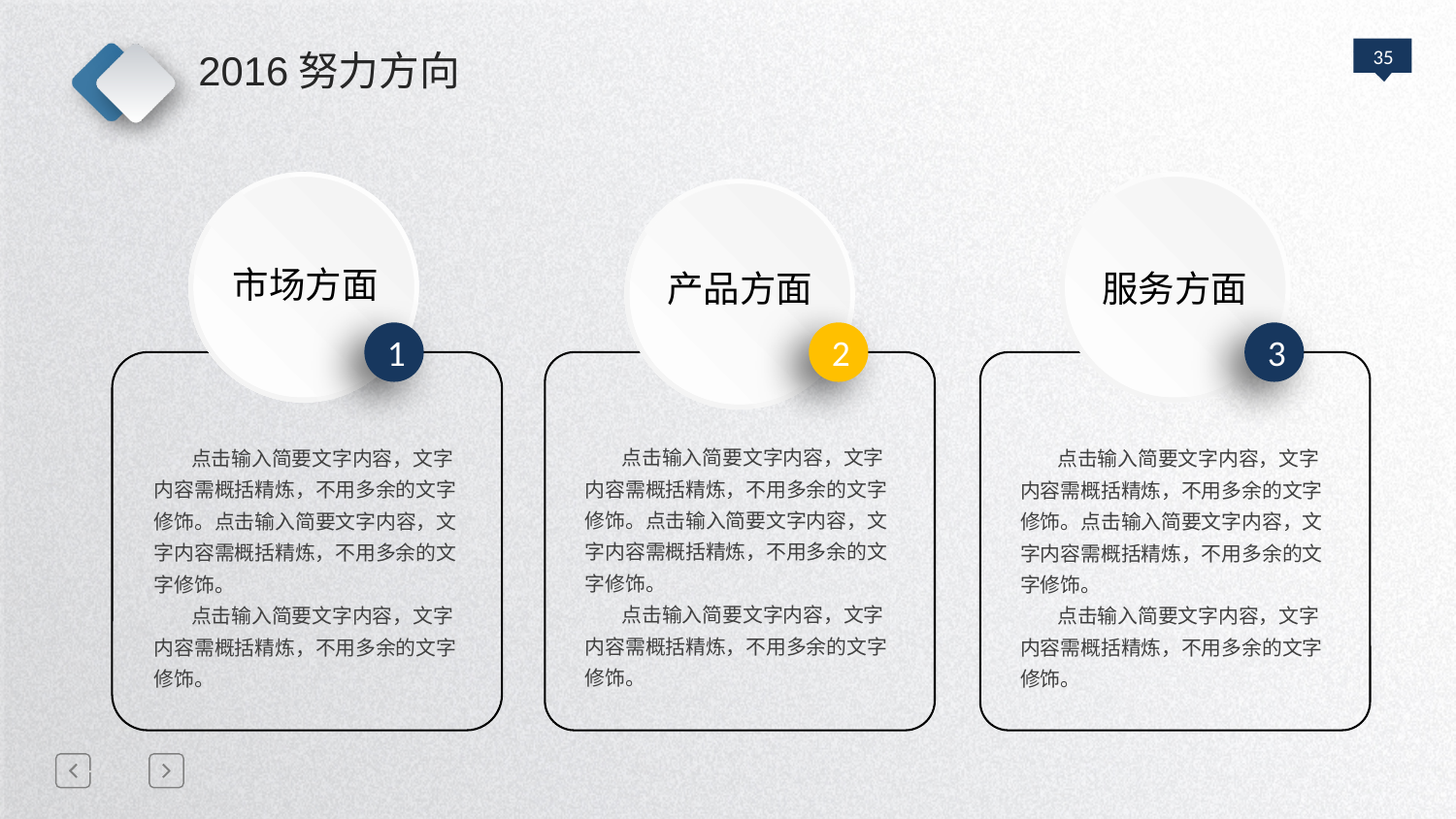

2016努力方向

市场方面
产品方面
服务方面
1
2
3

       点击输入简要文字内容，文字内容需概括精炼，不用多余的文字修饰。点击输入简要文字内容，文字内容需概括精炼，不用多余的文字修饰。
       点击输入简要文字内容，文字内容需概括精炼，不用多余的文字修饰。
       点击输入简要文字内容，文字内容需概括精炼，不用多余的文字修饰。点击输入简要文字内容，文字内容需概括精炼，不用多余的文字修饰。
       点击输入简要文字内容，文字内容需概括精炼，不用多余的文字修饰。
       点击输入简要文字内容，文字内容需概括精炼，不用多余的文字修饰。点击输入简要文字内容，文字内容需概括精炼，不用多余的文字修饰。
       点击输入简要文字内容，文字内容需概括精炼，不用多余的文字修饰。
延迟符